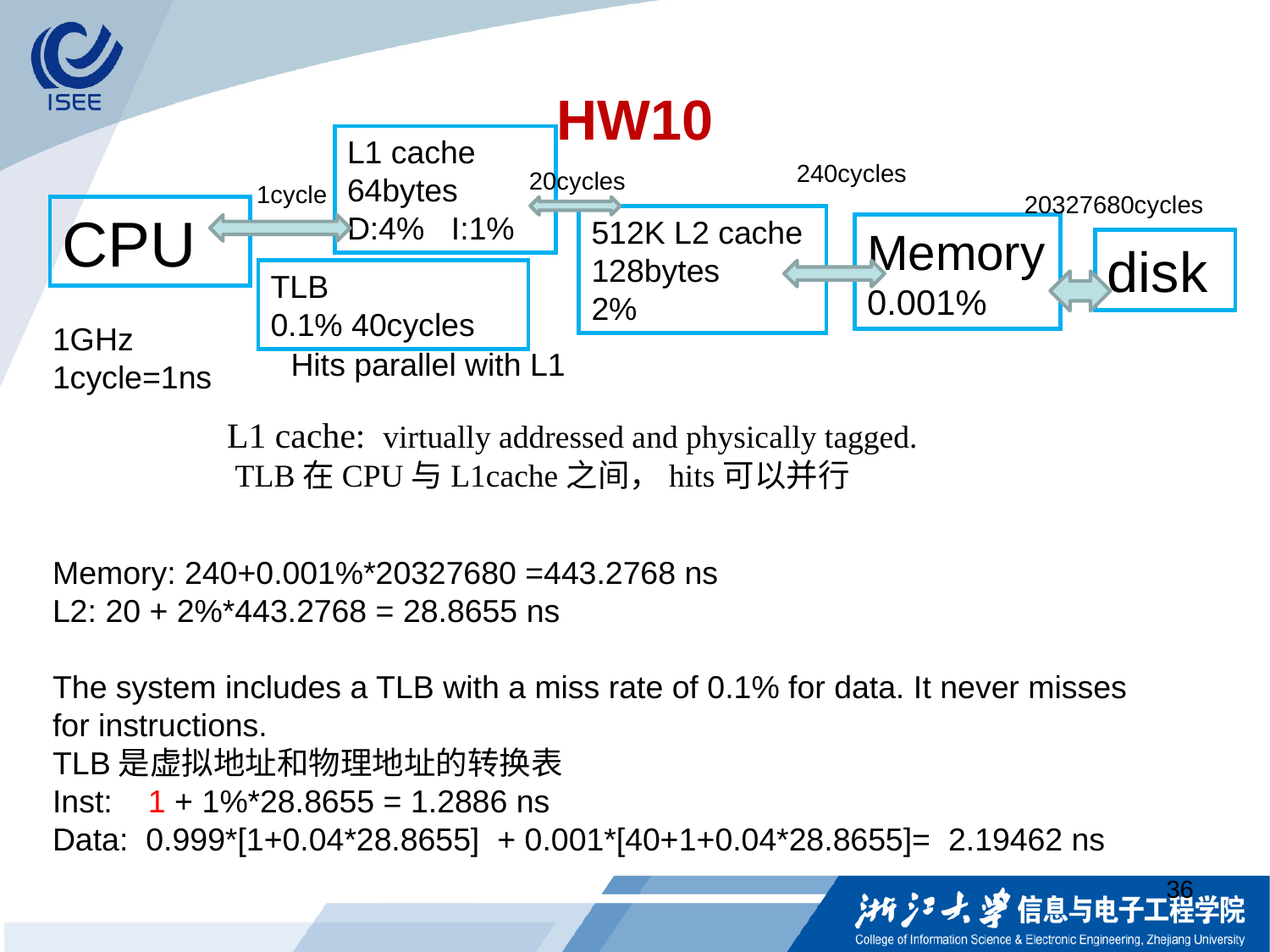

# HW10
L1 cache
64bytes
D:4%   I:1%
240cycles
20cycles
1cycle
20327680cycles
CPU

512K L2 cache
128bytes
2%

Memory
0.001%
disk
TLB
0.1% 40cycles

1GHz
1cycle=1ns
Hits parallel with L1
L1 cache:  virtually addressed and physically tagged.
 TLB在CPU与L1cache之间，hits可以并行
Memory: 240+0.001%*20327680 =443.2768 ns
L2: 20 + 2%*443.2768 = 28.8655 ns

The system includes a TLB with a miss rate of 0.1% for data. It never misses for instructions.
TLB是虚拟地址和物理地址的转换表
Inst:    1 + 1%*28.8655 = 1.2886 ns
Data:  0.999*[1+0.04*28.8655]  + 0.001*[40+1+0.04*28.8655]=  2.19462 ns
36